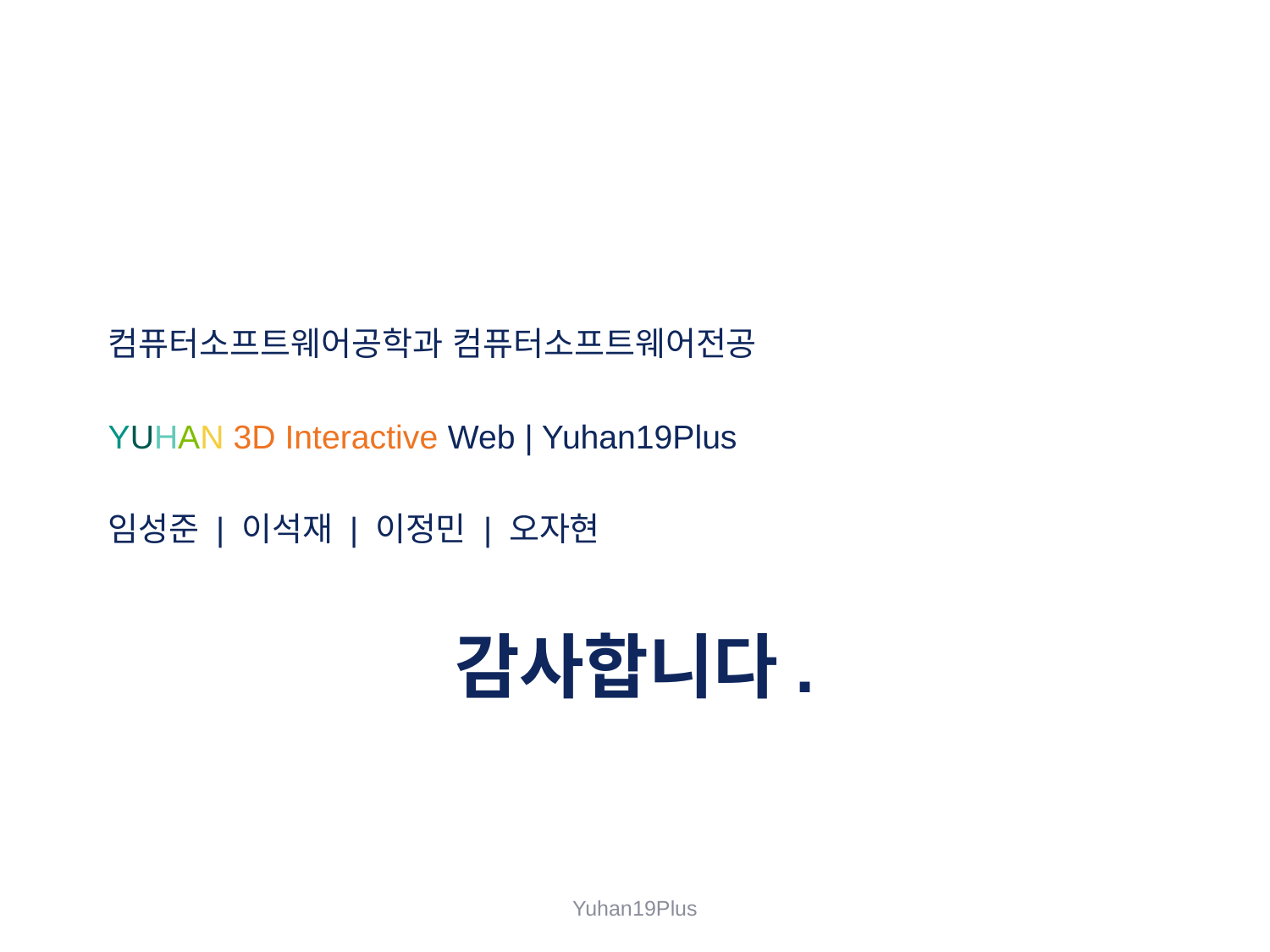

컴퓨터소프트웨어공학과 컴퓨터소프트웨어전공

YUHAN 3D Interactive Web | Yuhan19Plus

임성준 | 이석재 | 이정민 | 오자현
# 감사합니다.
Yuhan19Plus